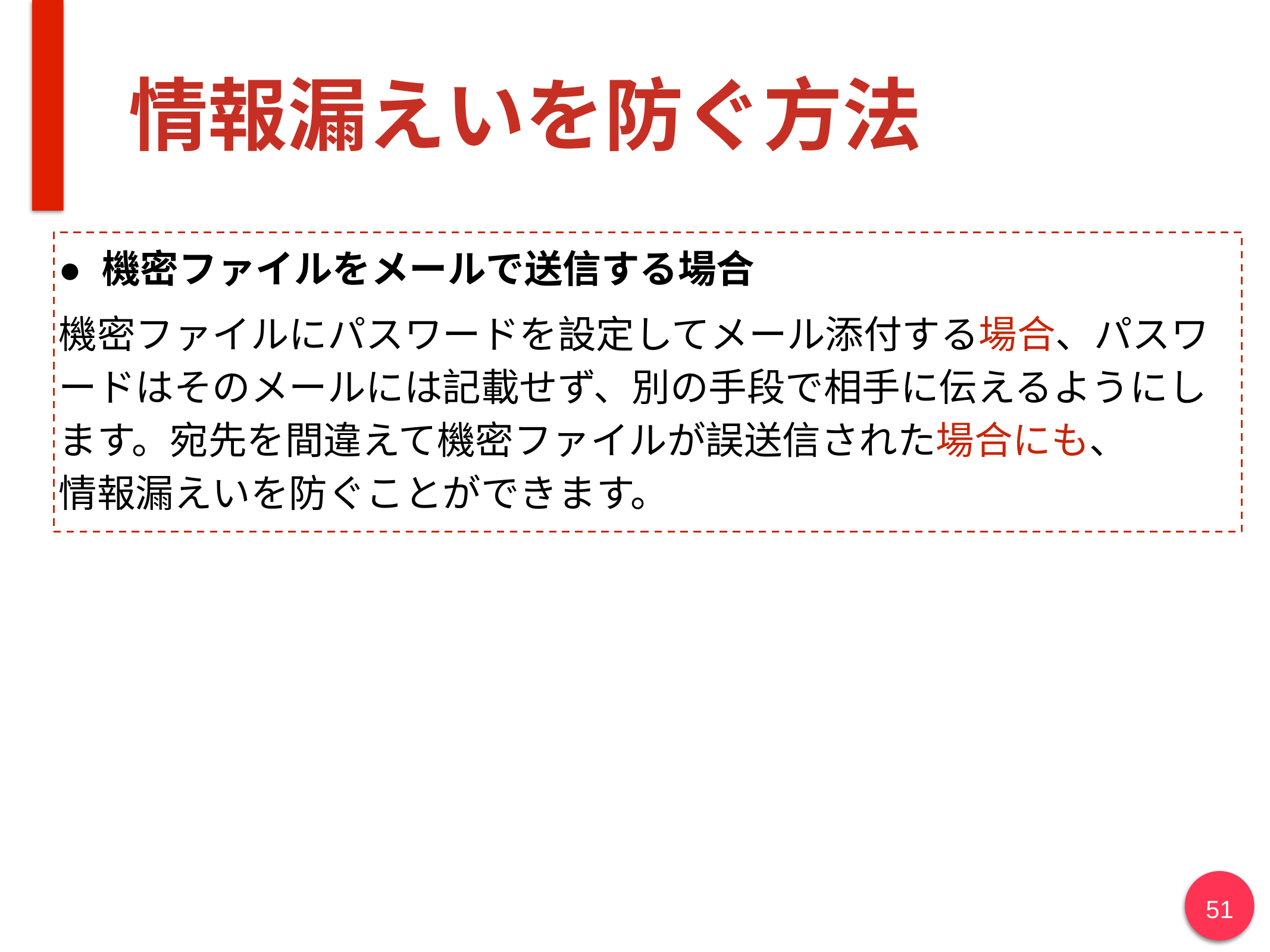

# 情報漏えいを防ぐ方法
● 機密ファイルをメールで送信する場合
機密ファイルにパスワードを設定してメール添付する場合、パスワードはそのメールには記載せず、別の手段で相手に伝えるようにします。宛先を間違えて機密ファイルが誤送信された場合にも、
情報漏えいを防ぐことができます。

51